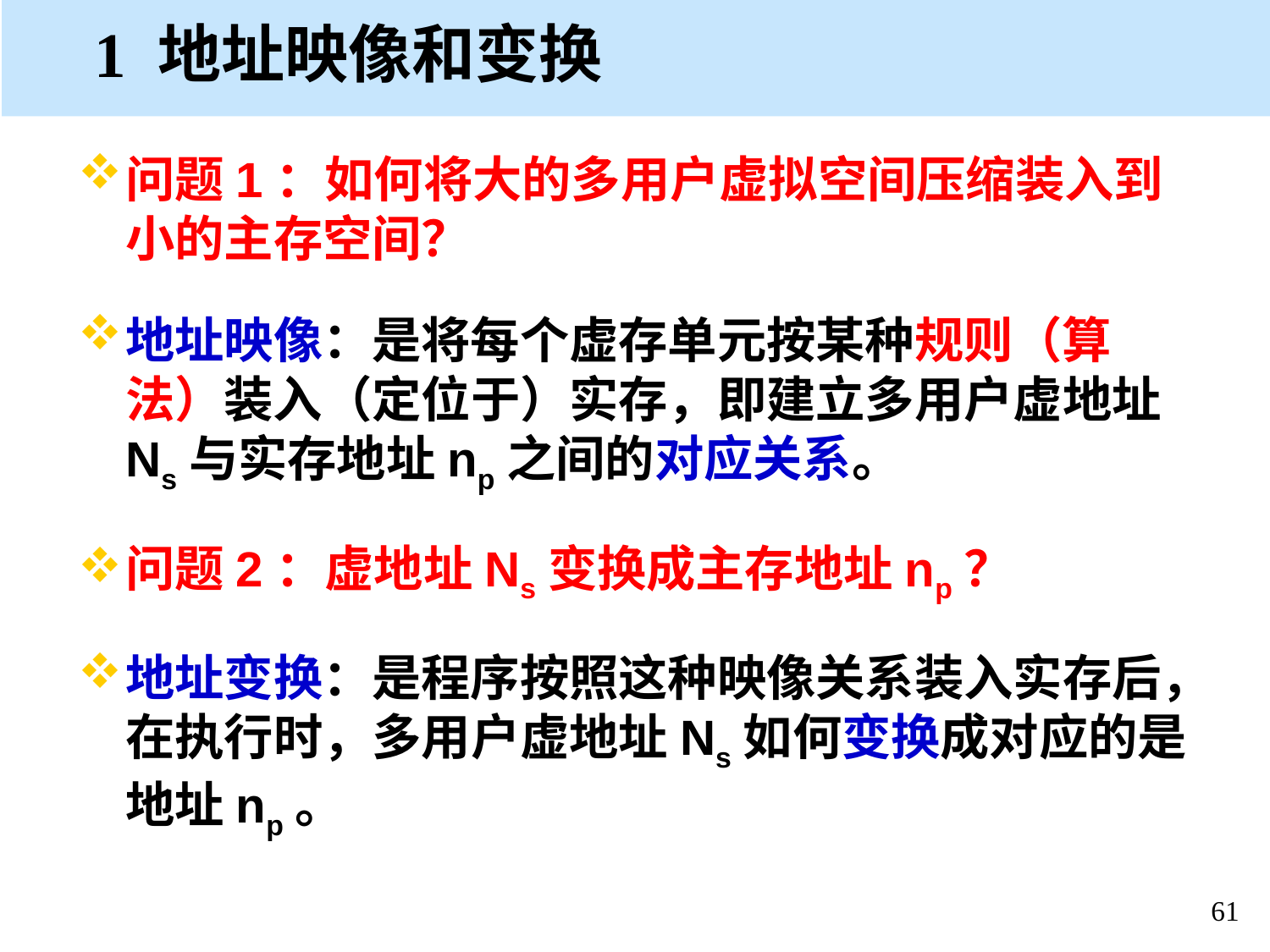

# 1 地址映像和变换
问题1：如何将大的多用户虚拟空间压缩装入到小的主存空间？
地址映像：是将每个虚存单元按某种规则（算法）装入（定位于）实存，即建立多用户虚地址Ns与实存地址np之间的对应关系。
问题2：虚地址Ns变换成主存地址np？
地址变换：是程序按照这种映像关系装入实存后，在执行时，多用户虚地址Ns如何变换成对应的是地址np。